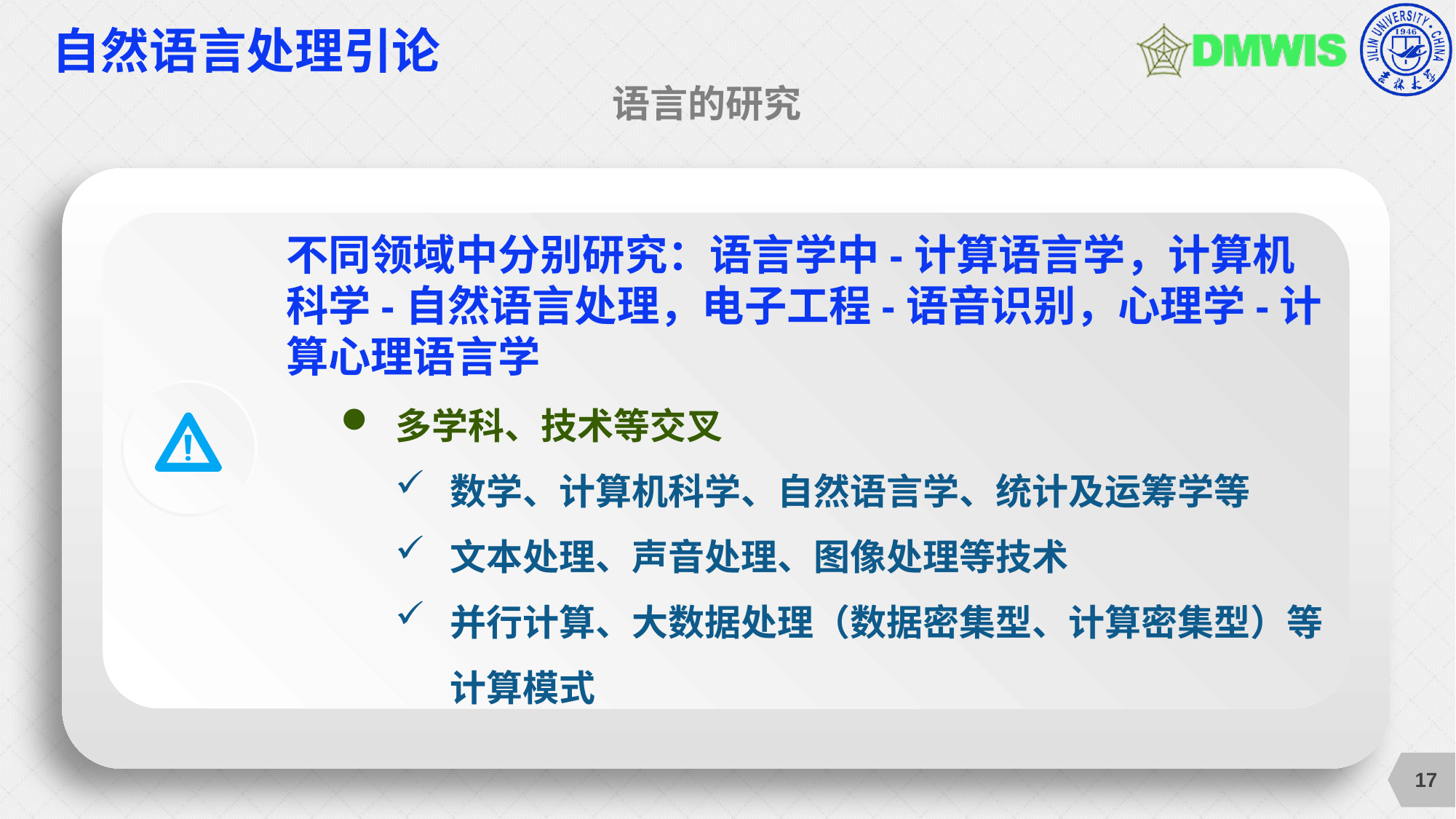

# 自然语言处理引论
语言的研究

不同领域中分别研究：语言学中-计算语言学，计算机科学-自然语言处理，电子工程-语音识别，心理学-计算心理语言学
多学科、技术等交叉
数学、计算机科学、自然语言学、统计及运筹学等
文本处理、声音处理、图像处理等技术
并行计算、大数据处理（数据密集型、计算密集型）等计算模式

17